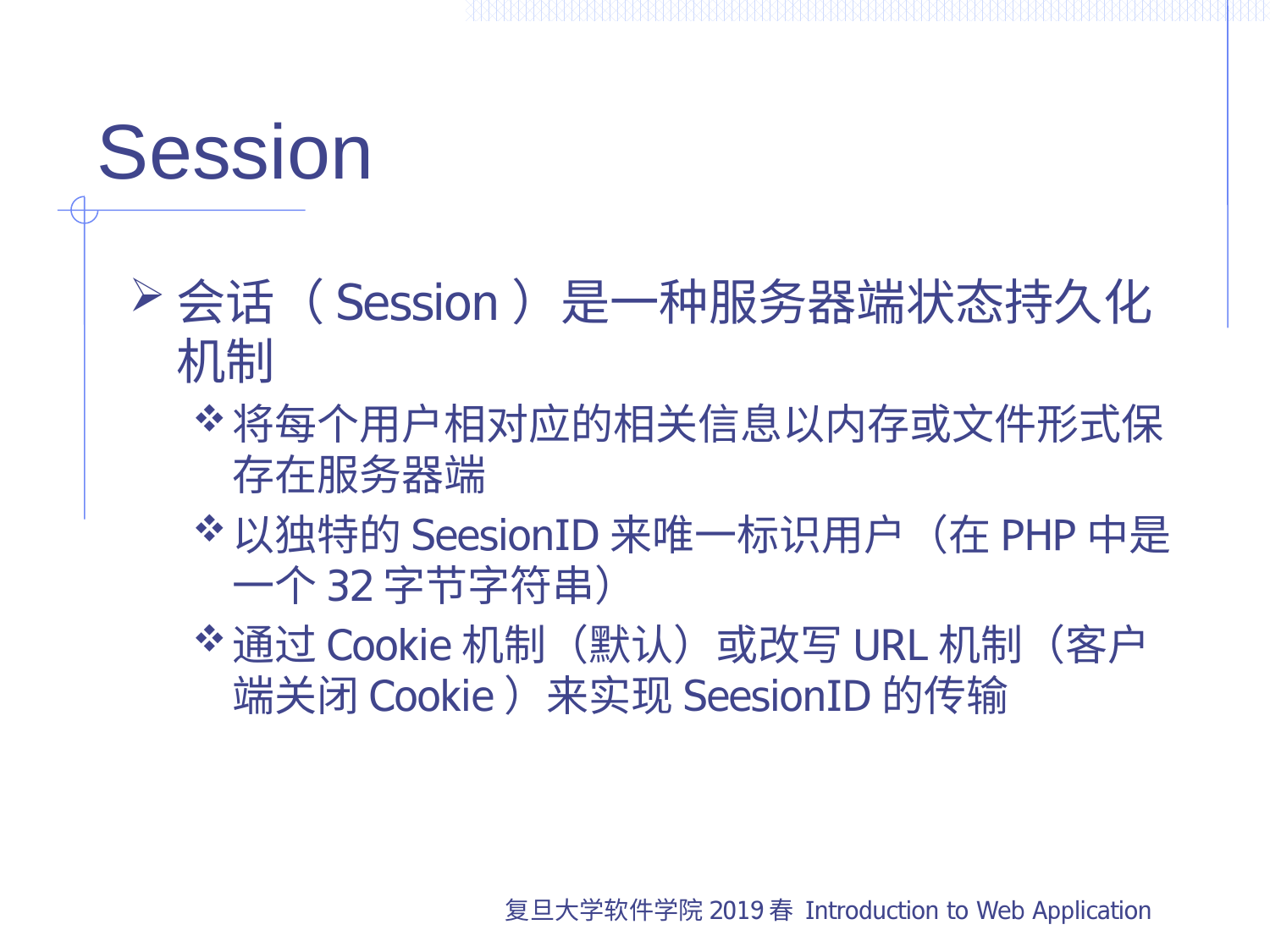

# Session
会话（Session）是一种服务器端状态持久化机制
将每个用户相对应的相关信息以内存或文件形式保存在服务器端
以独特的SeesionID来唯一标识用户（在PHP中是一个32字节字符串）
通过Cookie机制（默认）或改写URL机制（客户端关闭Cookie）来实现SeesionID的传输